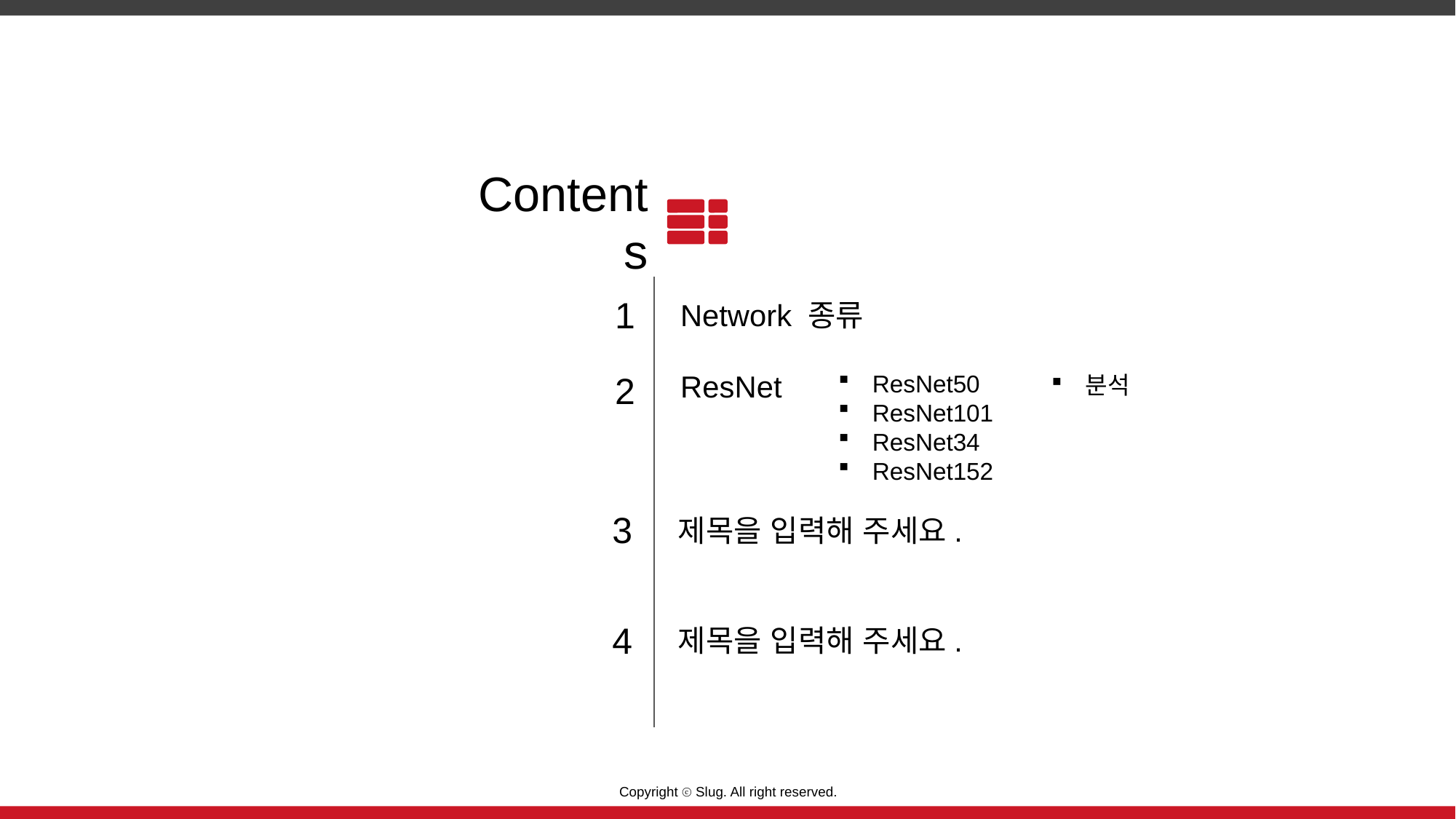

Contents

1
Network 종류
2
ResNet
ResNet50
ResNet101
ResNet34
ResNet152
분석
3
제목을 입력해 주세요.
4
제목을 입력해 주세요.